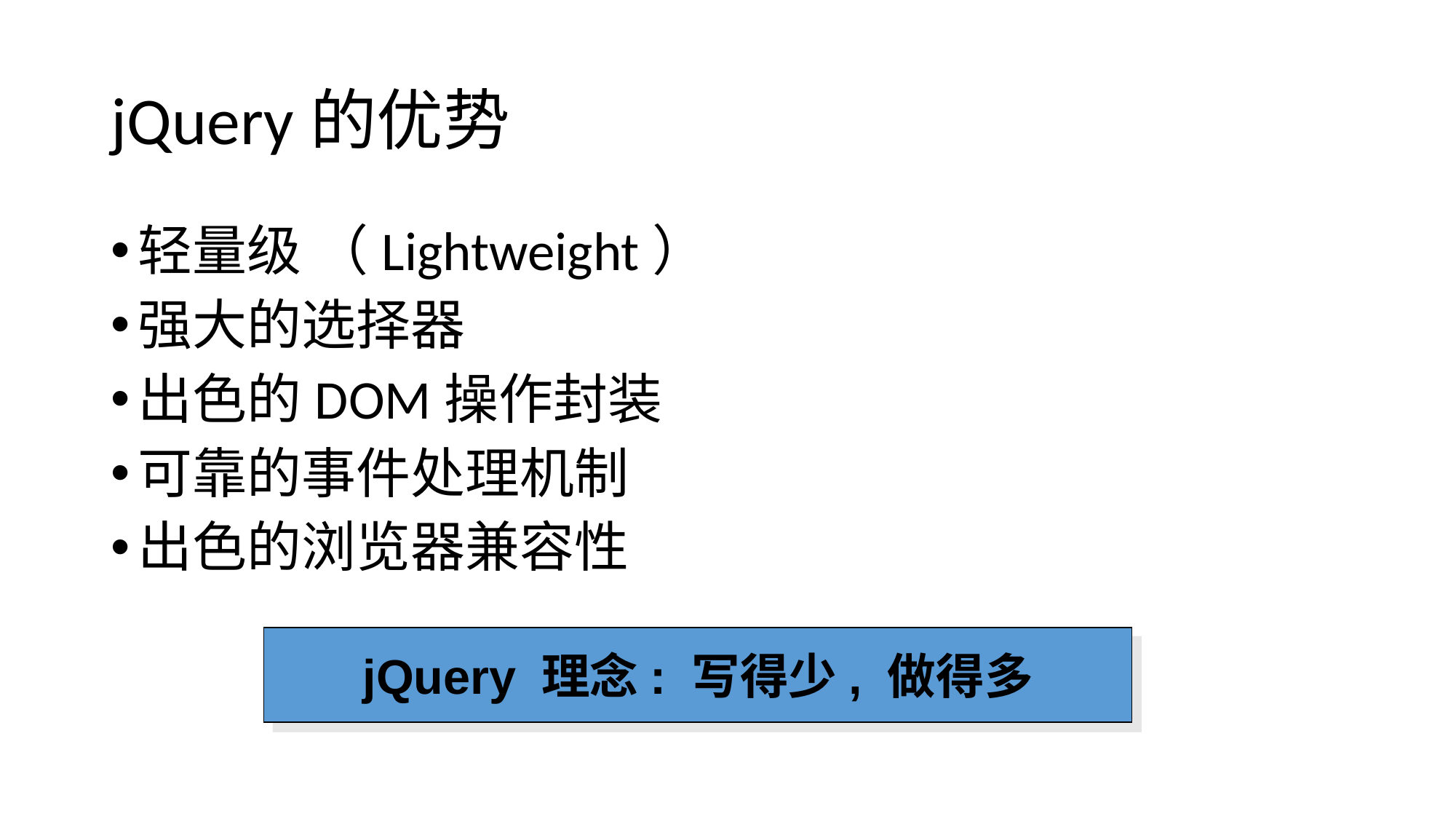

# jQuery的优势
轻量级 （Lightweight）
强大的选择器
出色的DOM操作封装
可靠的事件处理机制
出色的浏览器兼容性
jQuery 理念: 写得少, 做得多